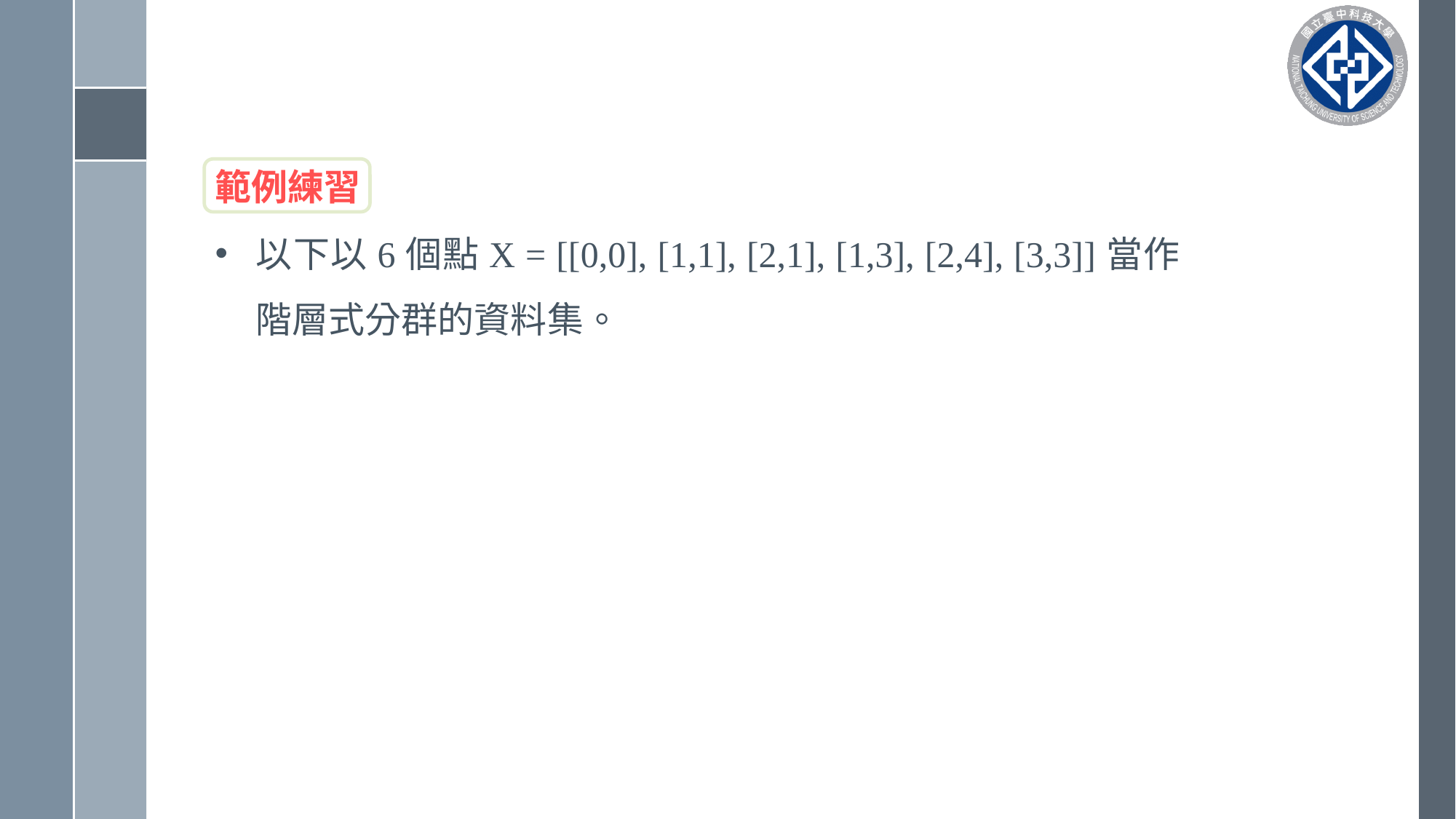

#

範例練習
以下以6個點X = [[0,0], [1,1], [2,1], [1,3], [2,4], [3,3]]當作階層式分群的資料集。